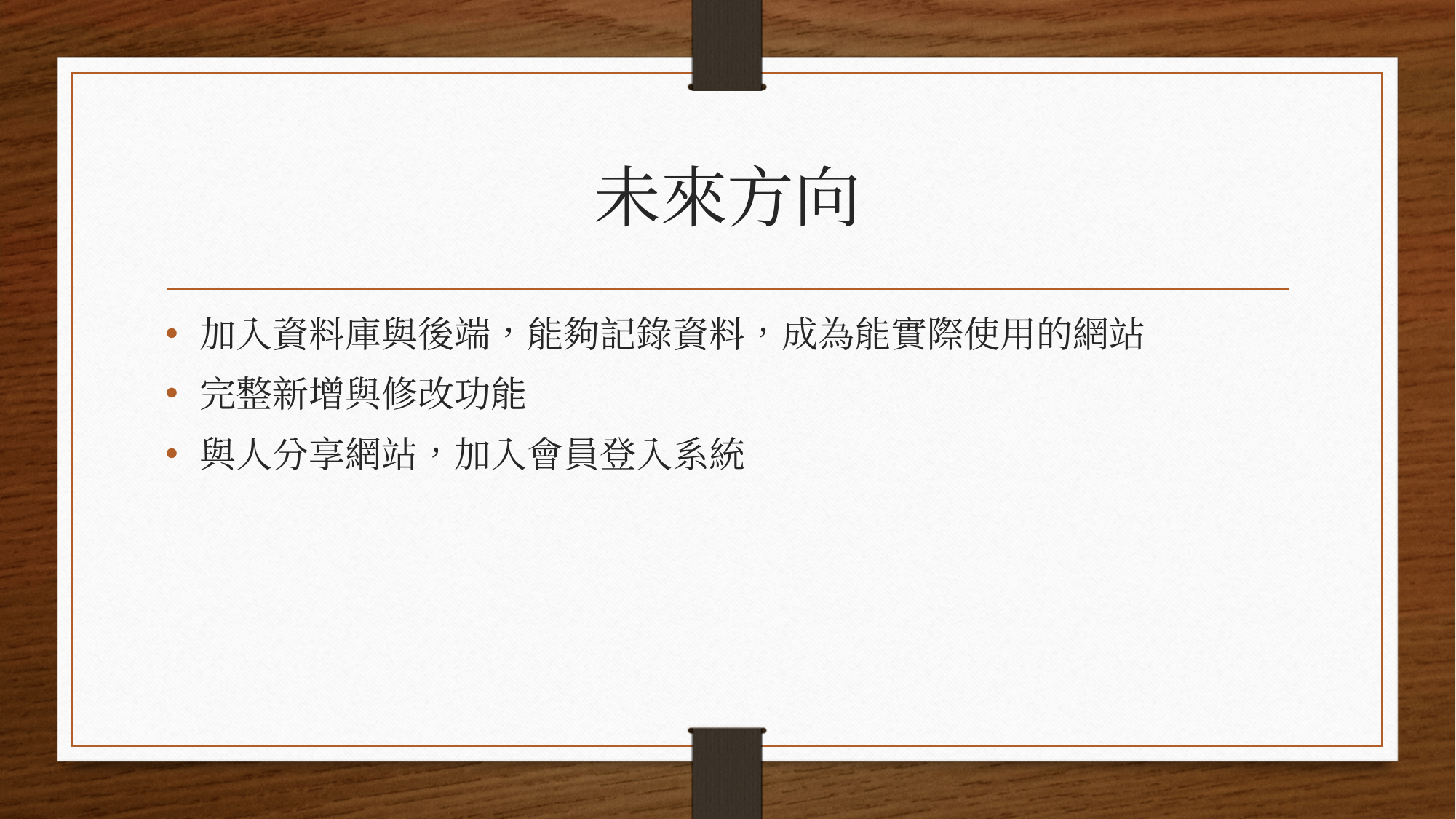

# 未來方向
加入資料庫與後端，能夠記錄資料，成為能實際使用的網站
完整新增與修改功能
與人分享網站，加入會員登入系統